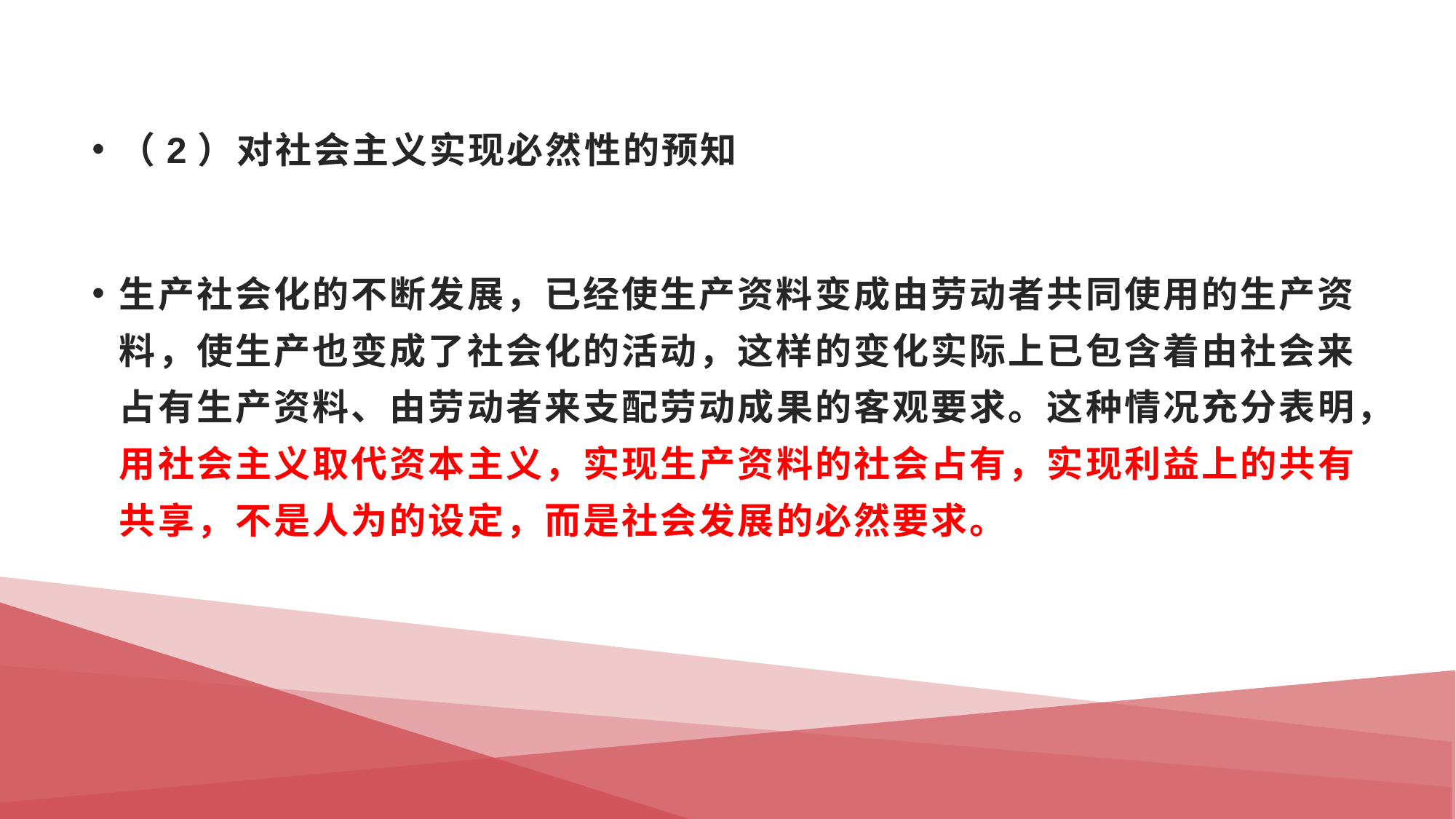

（2）对社会主义实现必然性的预知

生产社会化的不断发展，已经使生产资料变成由劳动者共同使用的生产资料，使生产也变成了社会化的活动，这样的变化实际上已包含着由社会来占有生产资料、由劳动者来支配劳动成果的客观要求。这种情况充分表明，用社会主义取代资本主义，实现生产资料的社会占有，实现利益上的共有共享，不是人为的设定，而是社会发展的必然要求。